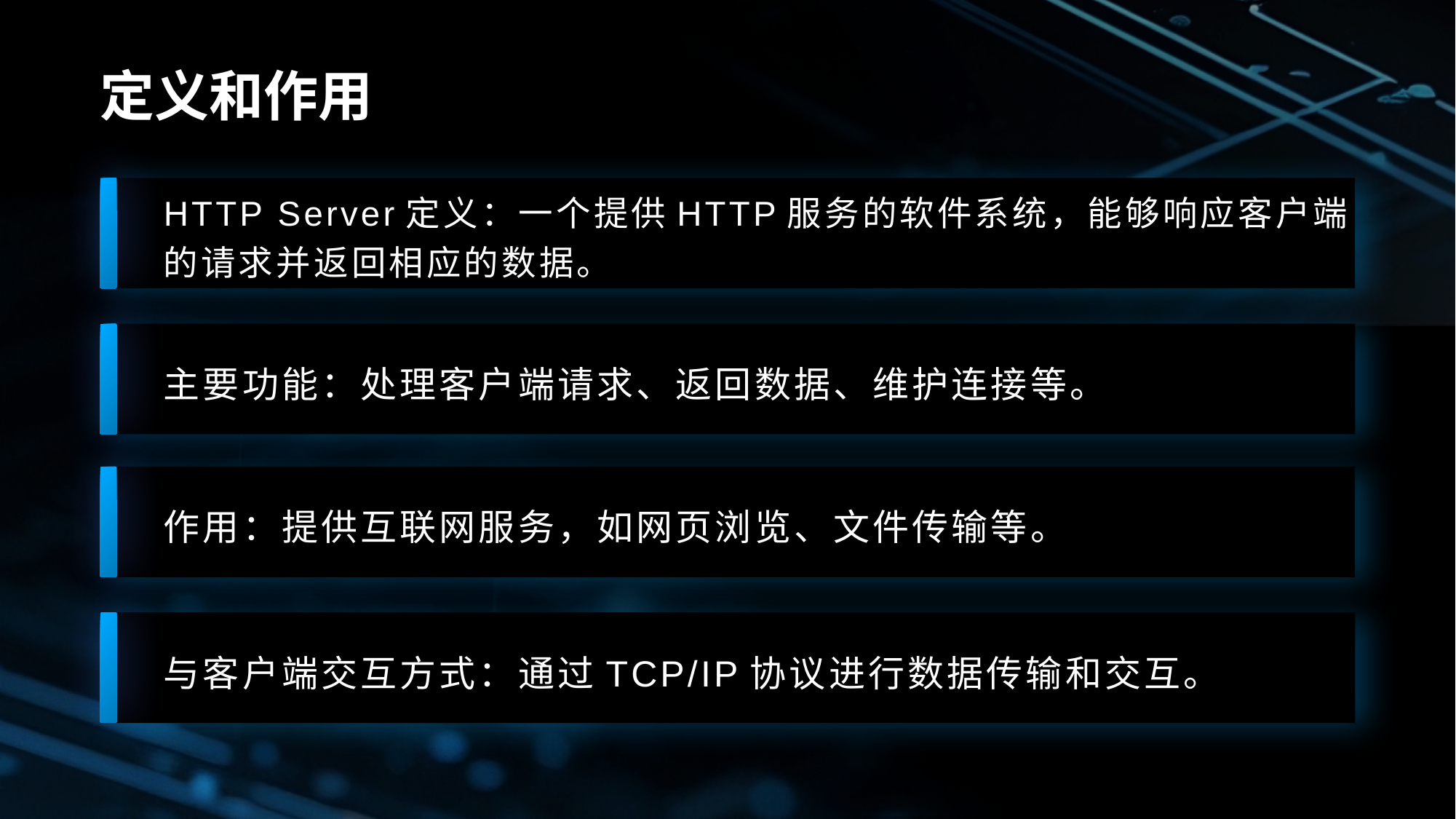

# 定义和作用
HTTP Server定义：一个提供HTTP服务的软件系统，能够响应客户端的请求并返回相应的数据。

主要功能：处理客户端请求、返回数据、维护连接等。

作用：提供互联网服务，如网页浏览、文件传输等。

与客户端交互方式：通过TCP/IP协议进行数据传输和交互。